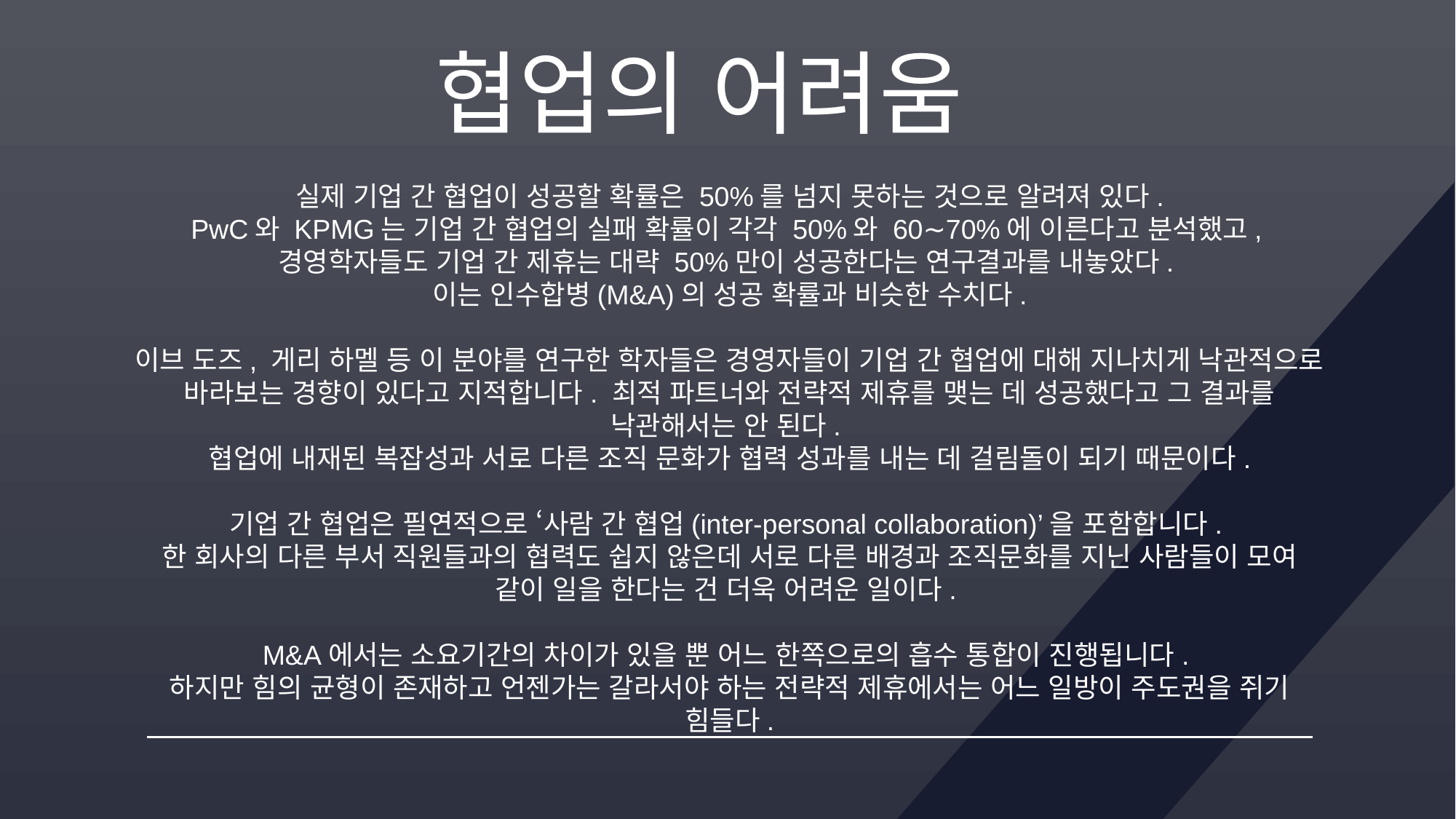

협업의 어려움
실제 기업 간 협업이 성공할 확률은 50%를 넘지 못하는 것으로 알려져 있다.
 PwC와 KPMG는 기업 간 협업의 실패 확률이 각각 50%와 60∼70%에 이른다고 분석했고, 경영학자들도 기업 간 제휴는 대략 50%만이 성공한다는 연구결과를 내놓았다.
이는 인수합병(M&A)의 성공 확률과 비슷한 수치다.

이브 도즈, 게리 하멜 등 이 분야를 연구한 학자들은 경영자들이 기업 간 협업에 대해 지나치게 낙관적으로 바라보는 경향이 있다고 지적합니다. 최적 파트너와 전략적 제휴를 맺는 데 성공했다고 그 결과를 낙관해서는 안 된다.
협업에 내재된 복잡성과 서로 다른 조직 문화가 협력 성과를 내는 데 걸림돌이 되기 때문이다.

기업 간 협업은 필연적으로 ‘사람 간 협업(inter-personal collaboration)’을 포함합니다.
한 회사의 다른 부서 직원들과의 협력도 쉽지 않은데 서로 다른 배경과 조직문화를 지닌 사람들이 모여 같이 일을 한다는 건 더욱 어려운 일이다.

M&A에서는 소요기간의 차이가 있을 뿐 어느 한쪽으로의 흡수 통합이 진행됩니다.
하지만 힘의 균형이 존재하고 언젠가는 갈라서야 하는 전략적 제휴에서는 어느 일방이 주도권을 쥐기 힘들다.